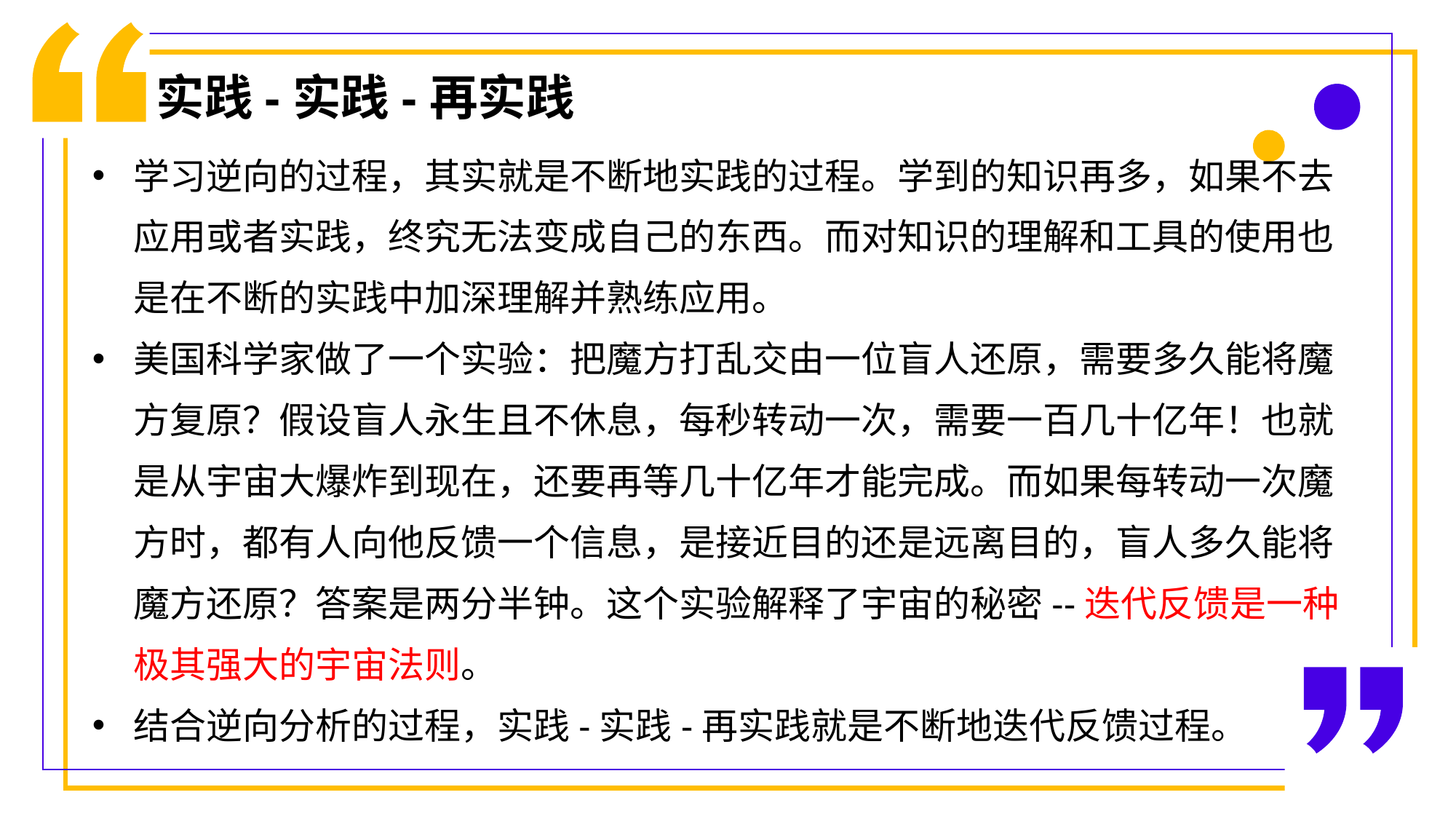

实践-实践-再实践

学习逆向的过程，其实就是不断地实践的过程。学到的知识再多，如果不去应用或者实践，终究无法变成自己的东西。而对知识的理解和工具的使用也是在不断的实践中加深理解并熟练应用。
美国科学家做了一个实验：把魔方打乱交由一位盲人还原，需要多久能将魔方复原？假设盲人永生且不休息，每秒转动一次，需要一百几十亿年！也就是从宇宙大爆炸到现在，还要再等几十亿年才能完成。而如果每转动一次魔方时，都有人向他反馈一个信息，是接近目的还是远离目的，盲人多久能将魔方还原？答案是两分半钟。这个实验解释了宇宙的秘密--迭代反馈是一种极其强大的宇宙法则。
结合逆向分析的过程，实践-实践-再实践就是不断地迭代反馈过程。